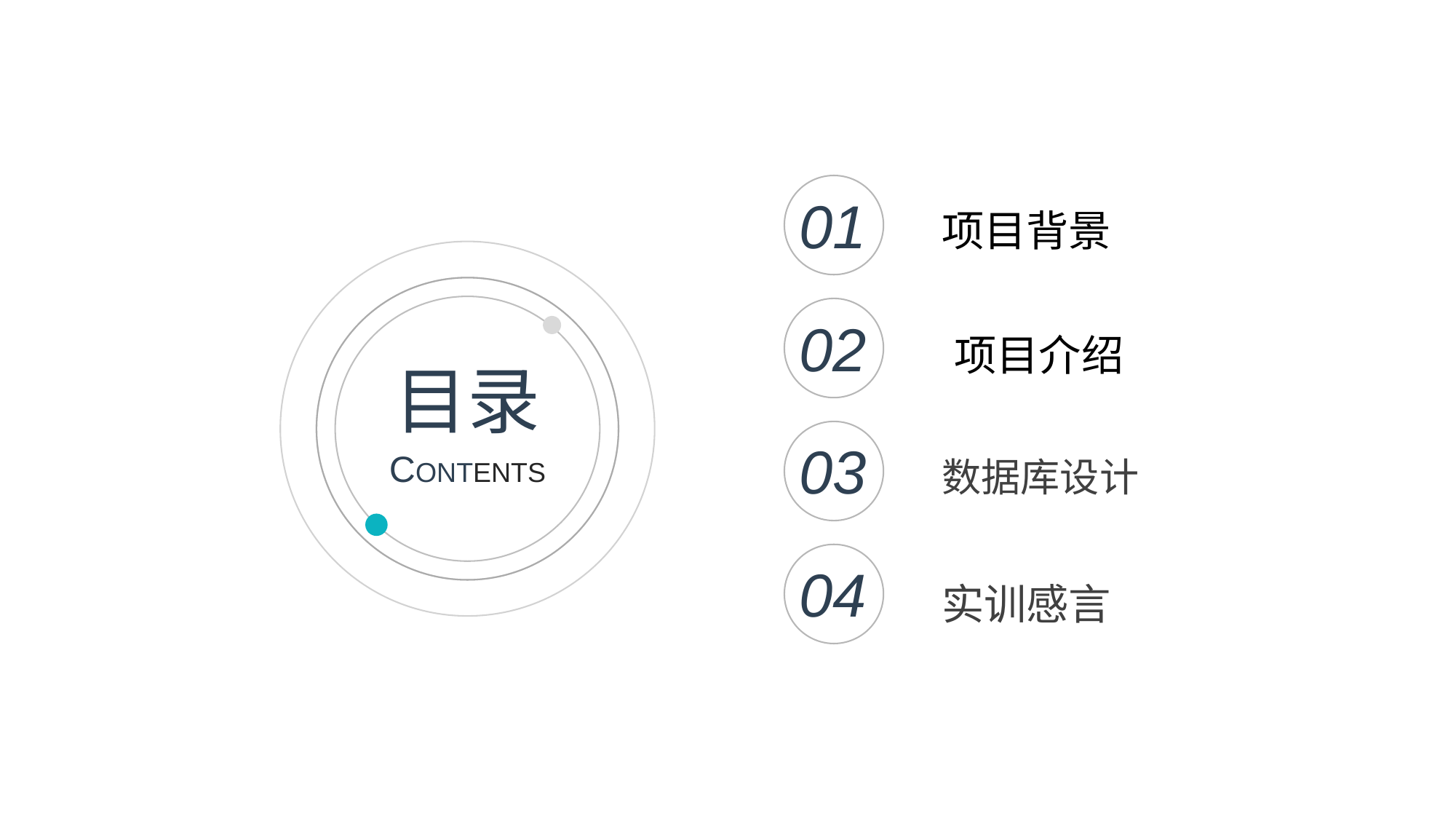

01
项目背景

02

项目介绍
目录

03
CONTENTS
数据库设计

04
实训感言